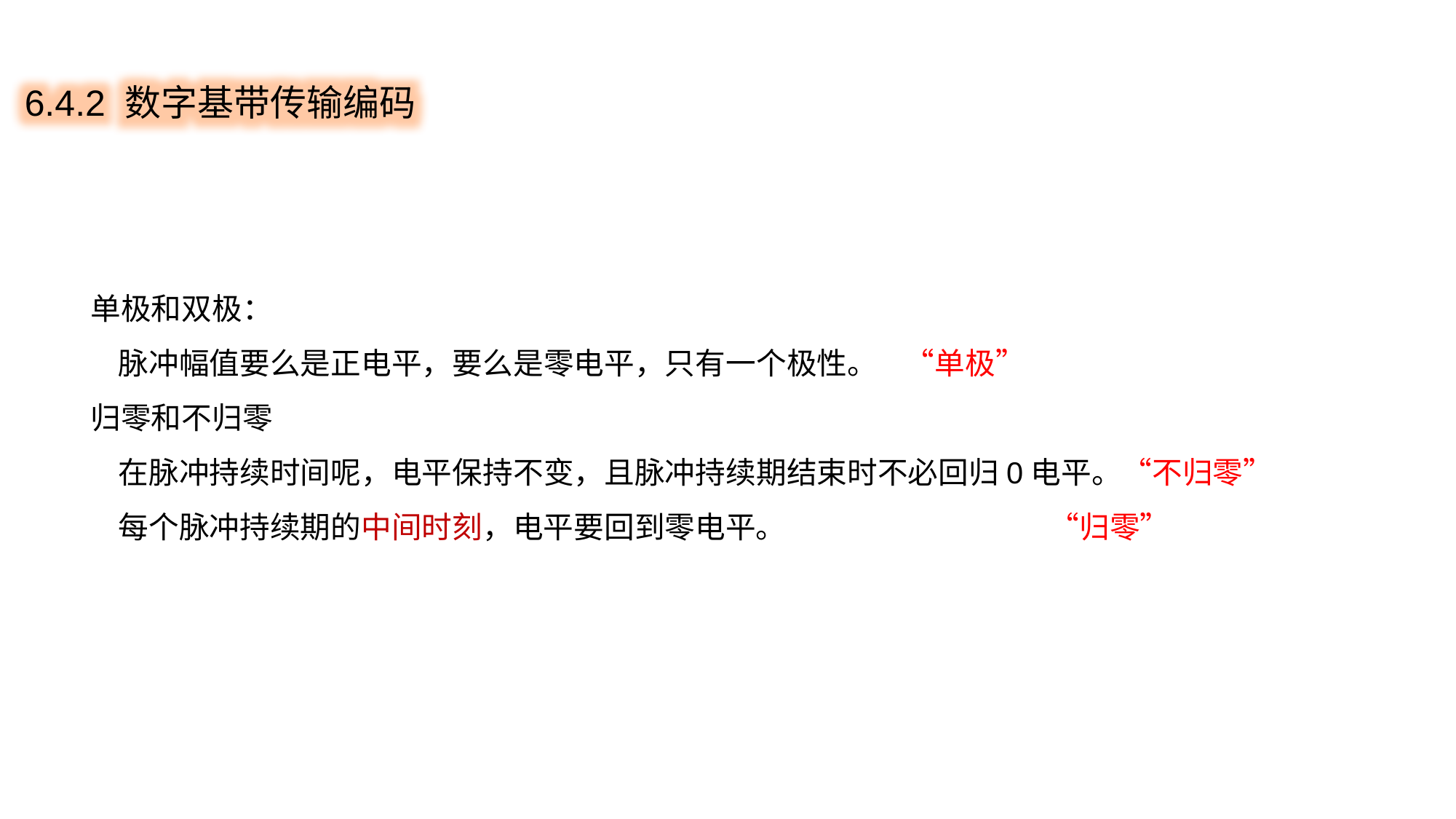

6.4.2 数字基带传输编码
单极和双极：
   脉冲幅值要么是正电平，要么是零电平，只有一个极性。    “单极”
归零和不归零
   在脉冲持续时间呢，电平保持不变，且脉冲持续期结束时不必回归0电平。“不归零”
   每个脉冲持续期的中间时刻，电平要回到零电平。                                       “归零”